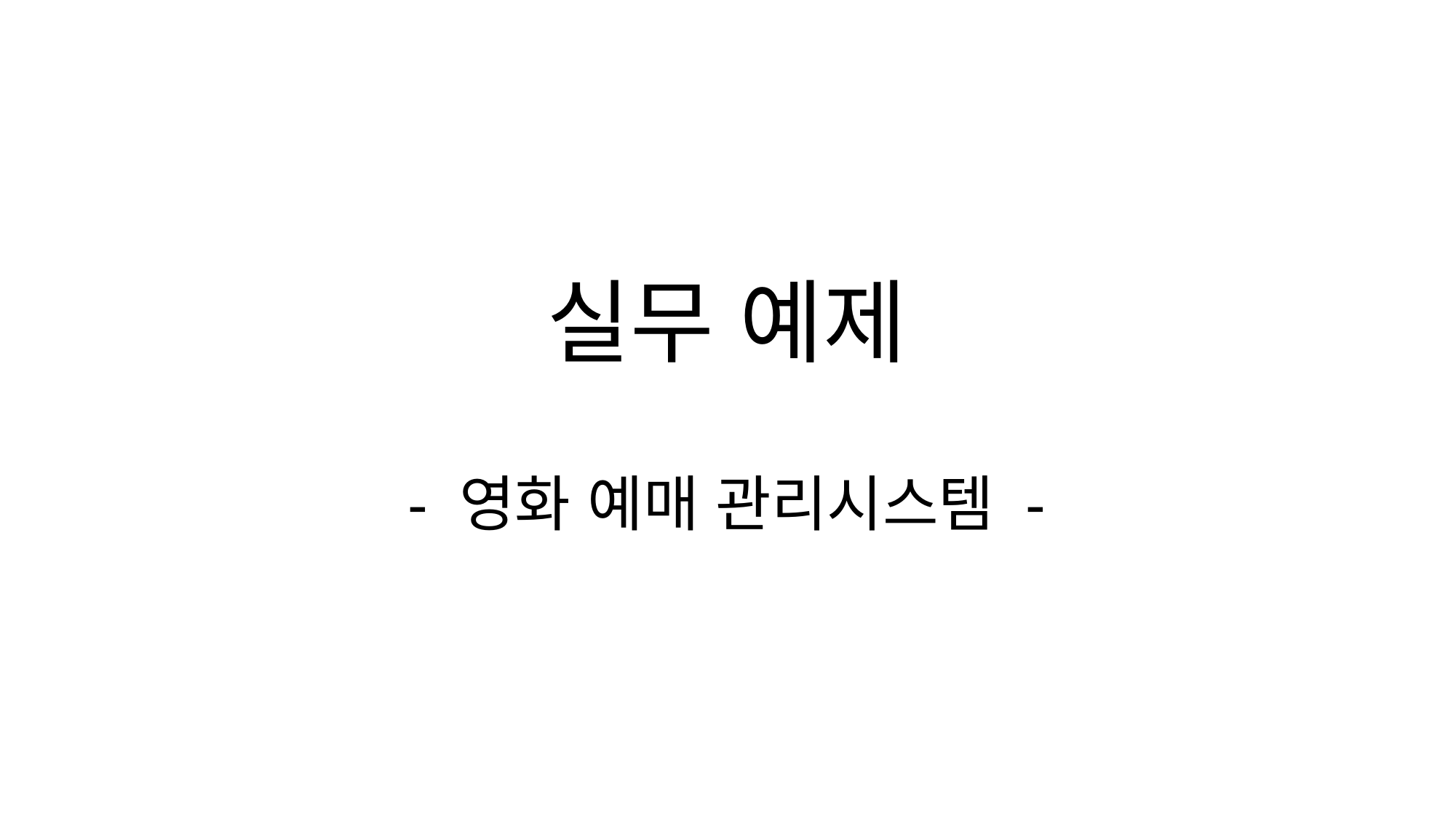

# 실무 예제 - 영화 예매 관리시스템 -